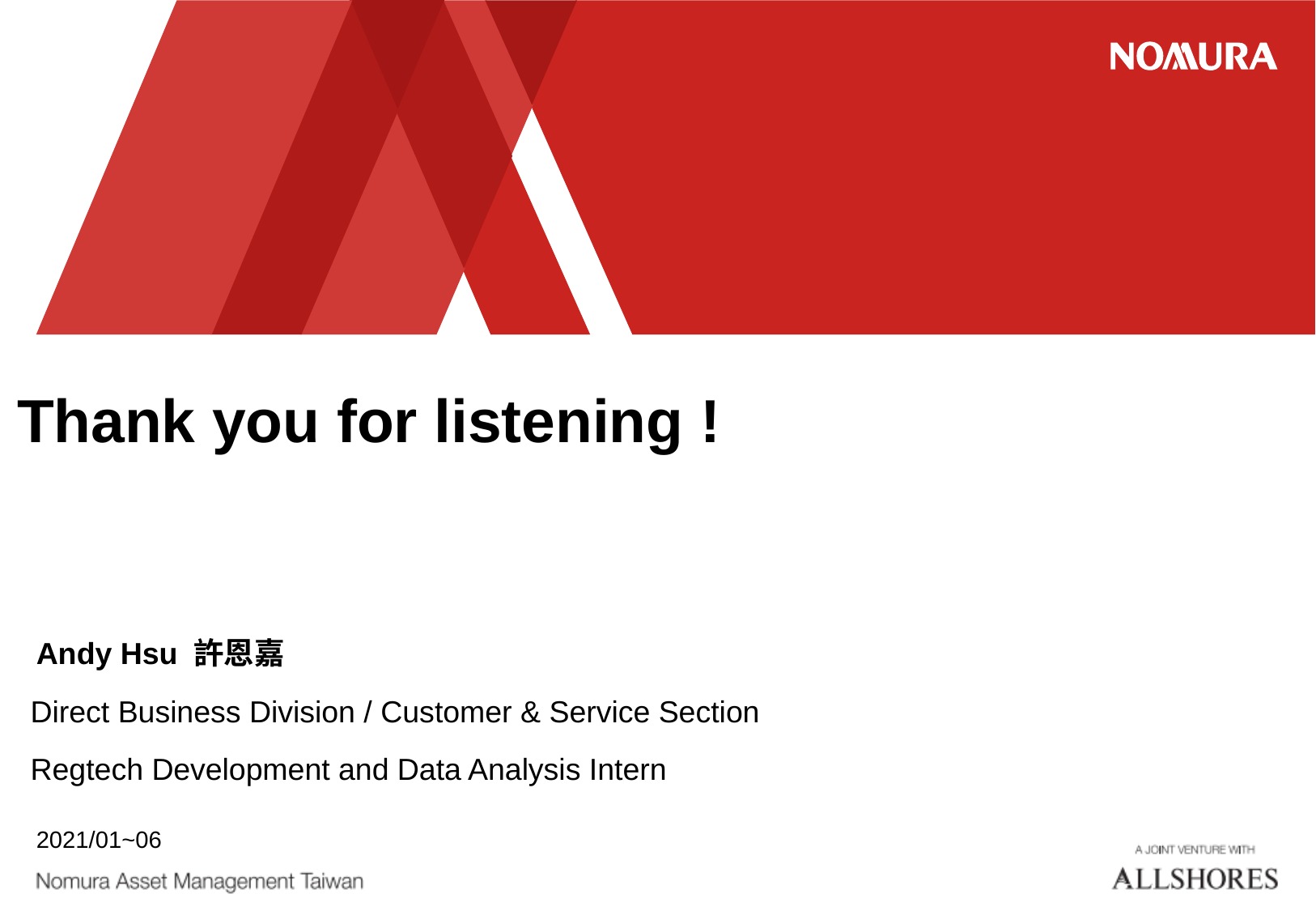

# Thank you for listening !
Andy Hsu 許恩嘉
Direct Business Division / Customer & Service Section
Regtech Development and Data Analysis Intern

2021/01~06